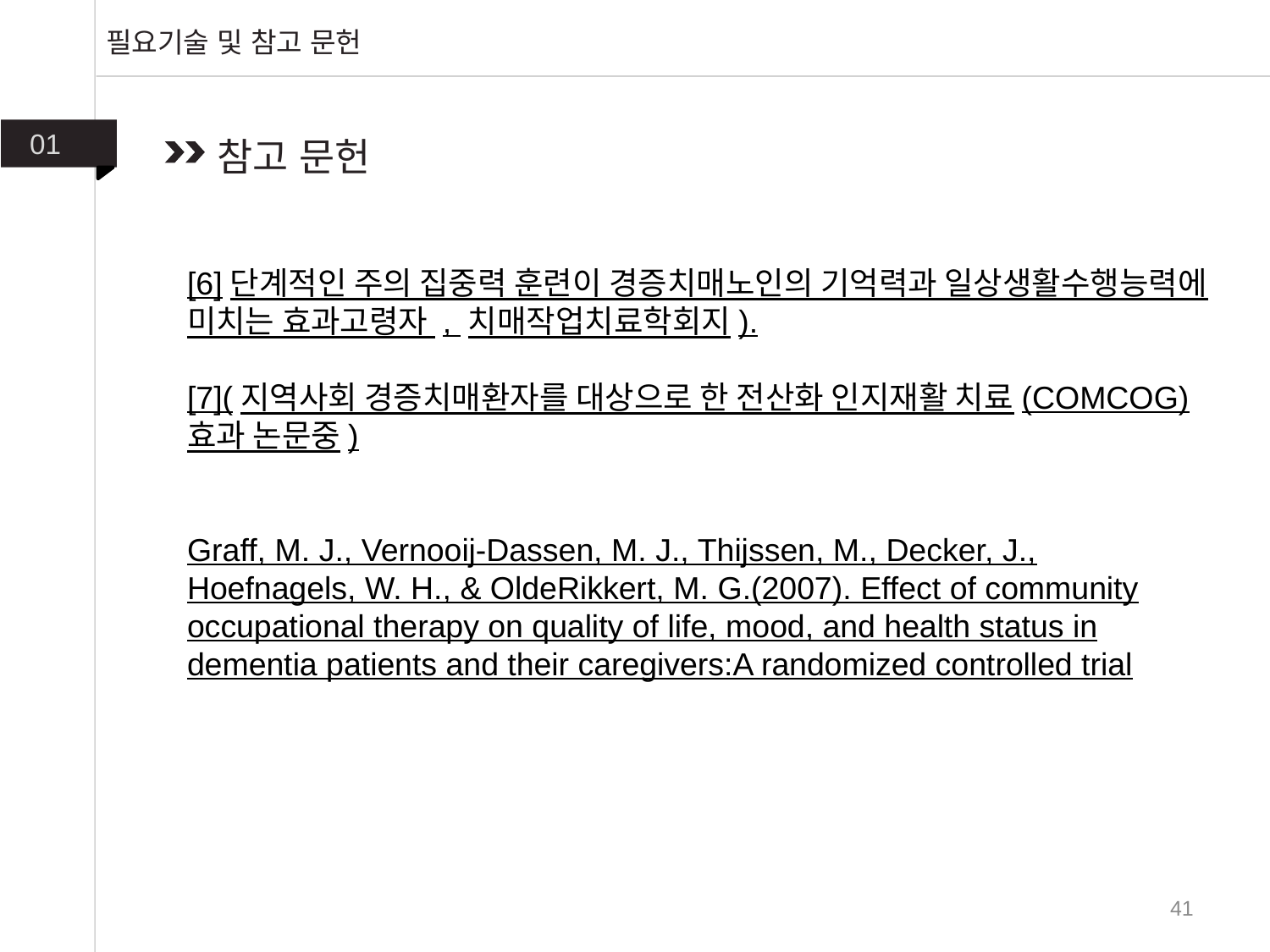

필요기술 및 참고 문헌

01
참고 문헌

[6]단계적인 주의 집중력 훈련이 경증치매노인의 기억력과 일상생활수행능력에 미치는 효과고령자 , 치매작업치료학회지).

[7](지역사회 경증치매환자를 대상으로 한 전산화 인지재활 치료(COMCOG) 효과 논문중)

Graff, M. J., Vernooij-Dassen, M. J., Thijssen, M., Decker, J., Hoefnagels, W. H., & OldeRikkert, M. G.(2007). Effect of community occupational therapy on quality of life, mood, and health status in dementia patients and their caregivers:A randomized controlled trial

41